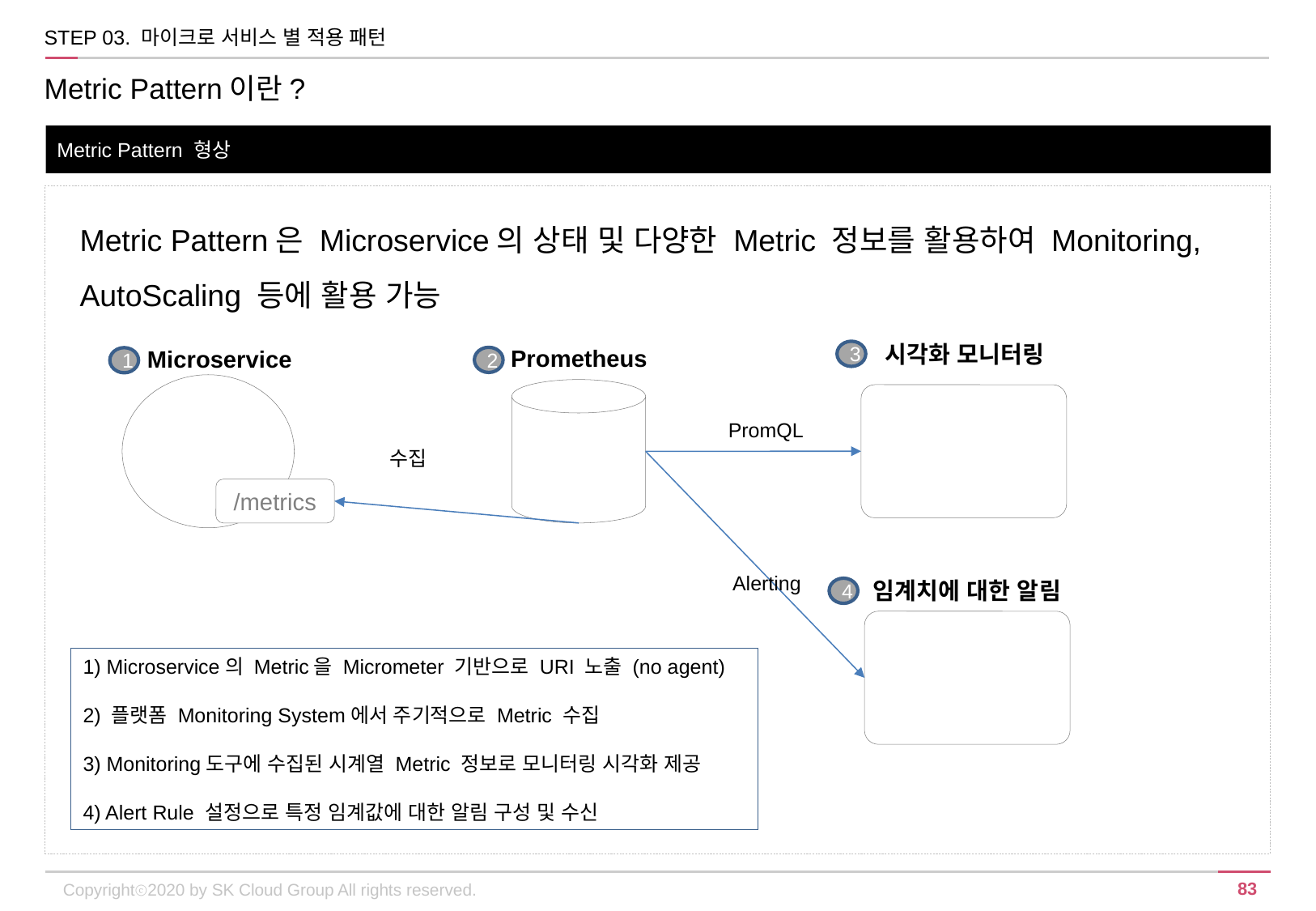

STEP 03. 마이크로 서비스 별 적용 패턴
Metric Pattern이란?
Metric Pattern 형상
Metric Pattern은 Microservice의 상태 및 다양한 Metric 정보를 활용하여 Monitoring, AutoScaling 등에 활용 가능
시각화 모니터링
Prometheus
Microservice
3
2
1

PromQL
수집
/metrics
Alerting
임계치에 대한 알림
4

1) Microservice의 Metric을 Micrometer 기반으로 URI 노출 (no agent)

2) 플랫폼 Monitoring System에서 주기적으로 Metric 수집

3) Monitoring도구에 수집된 시계열 Metric 정보로 모니터링 시각화 제공

4) Alert Rule 설정으로 특정 임계값에 대한 알림 구성 및 수신
Copyrightⓒ2020 by SK Cloud Group All rights reserved.